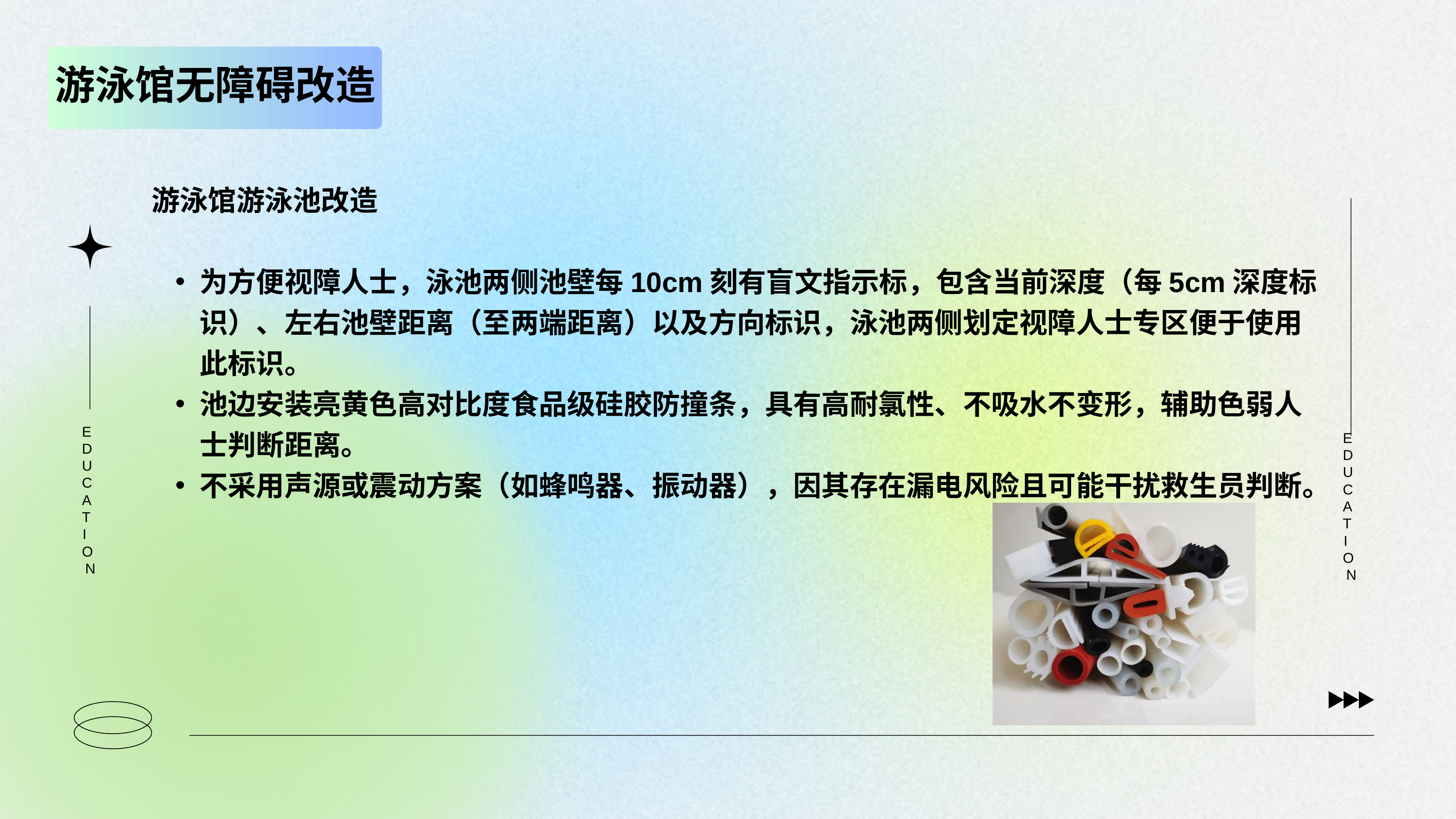

游泳馆无障碍改造
游泳馆游泳池改造

为方便视障人士，泳池两侧池壁每10cm刻有盲文指示标，包含当前深度（每5cm深度标识）、左右池壁距离（至两端距离）以及方向标识，泳池两侧划定视障人士专区便于使用此标识。
池边安装亮黄色高对比度食品级硅胶防撞条，具有高耐氯性、不吸水不变形，辅助色弱人士判断距离。
不采用声源或震动方案（如蜂鸣器、振动器），因其存在漏电风险且可能干扰救生员判断。

EDUCATION
EDUCATION